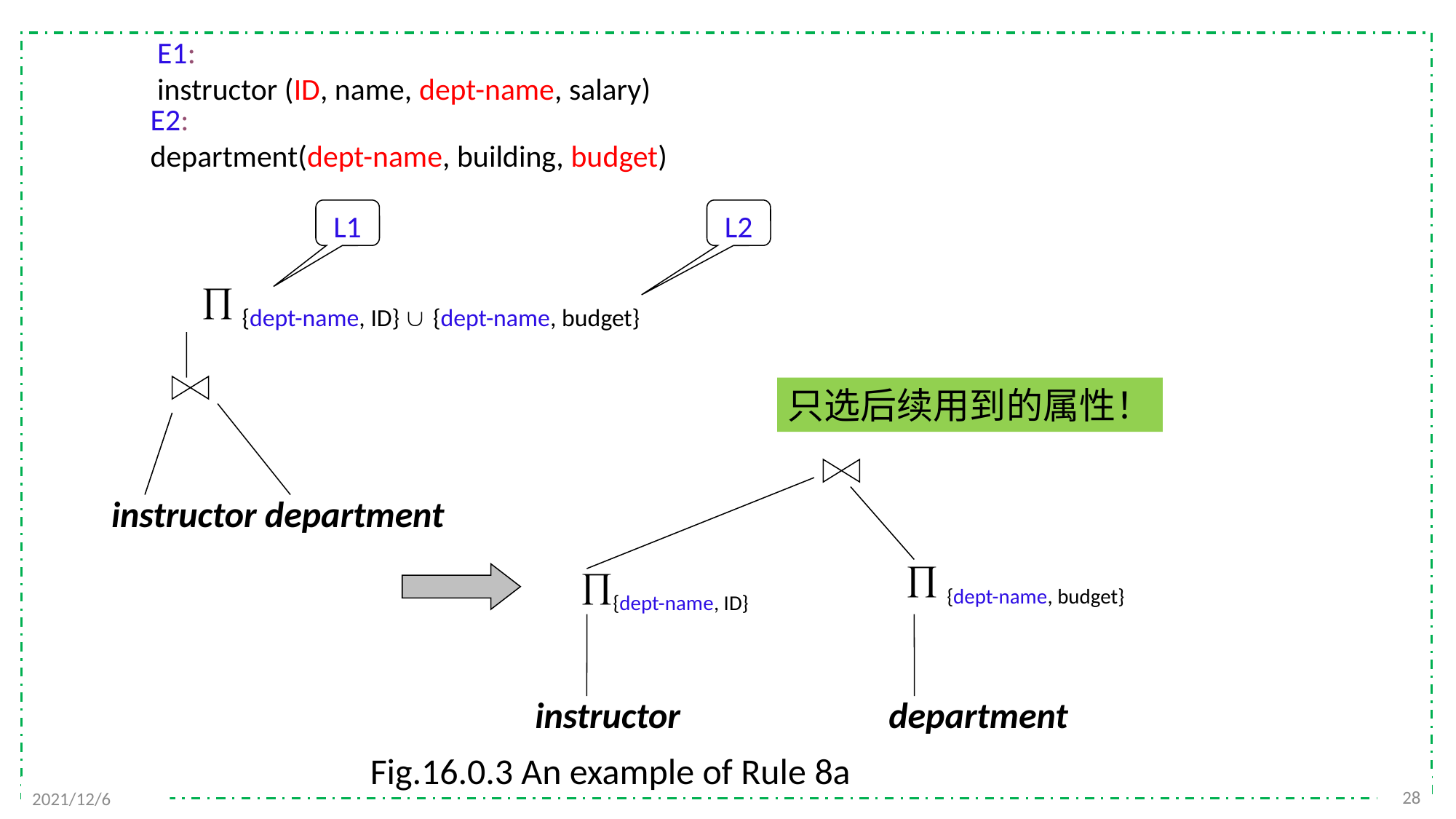

E1:
instructor (ID, name, dept-name, salary)
E2:
department(dept-name, building, budget)
L1
L2
∏ {dept-name, ID} ∪ {dept-name, budget}

只选后续用到的属性！

instructor
 department

∏ {dept-name, budget}
∏{dept-name, ID}

instructor
 department
Fig.16.0.3 An example of Rule 8a
28
2021/12/6